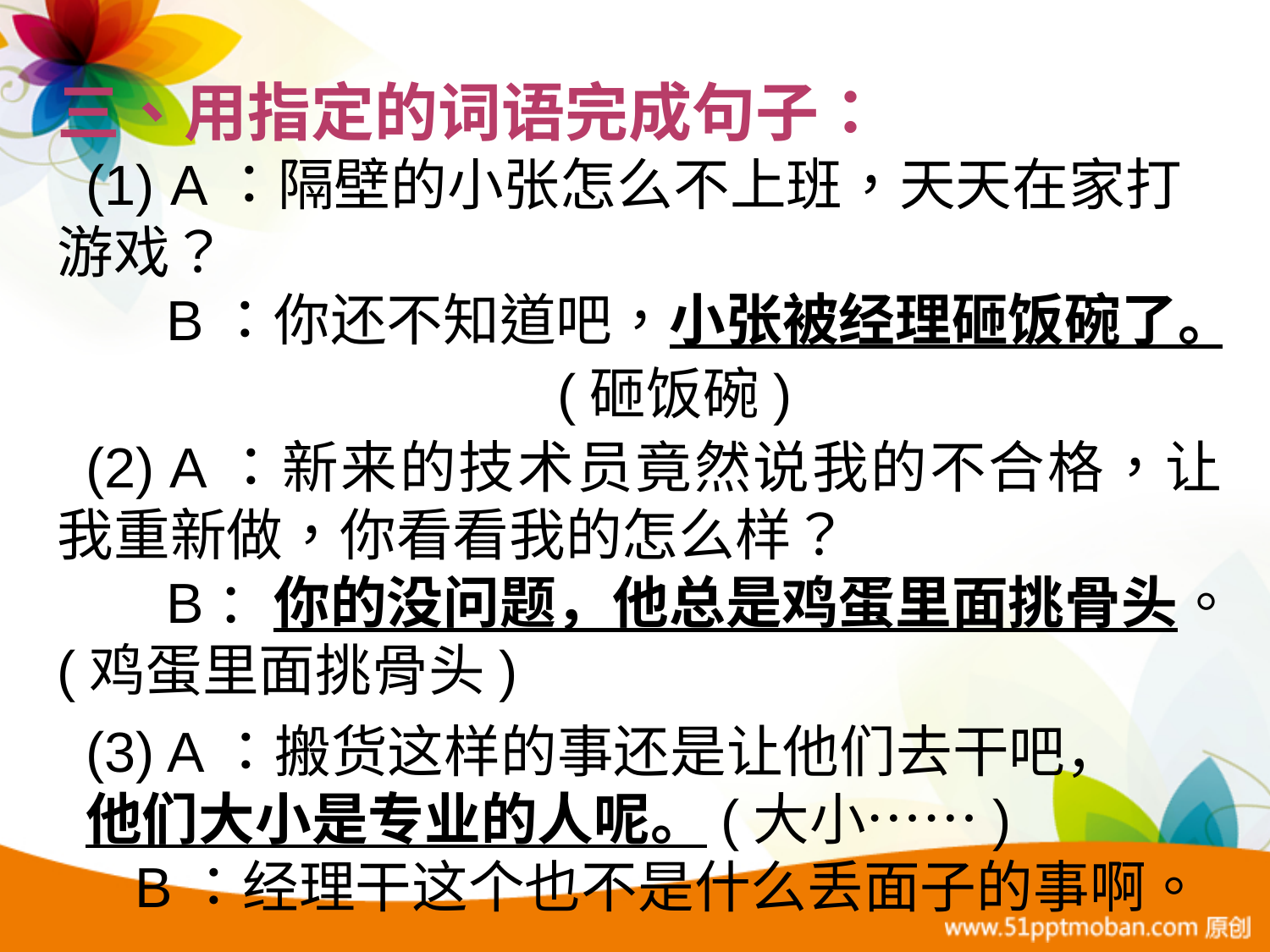

三、用指定的词语完成句子：
(1) A：隔壁的小张怎么不上班，天天在家打游戏？
   B：你还不知道吧，小张被经理砸饭碗了。
                            (砸饭碗)
(2) A：新来的技术员竟然说我的不合格，让我重新做，你看看我的怎么样？
   B：你的没问题，他总是鸡蛋里面挑骨头。(鸡蛋里面挑骨头)
(3) A：搬货这样的事还是让他们去干吧，
他们大小是专业的人呢。(大小……)
 B：经理干这个也不是什么丢面子的事啊。